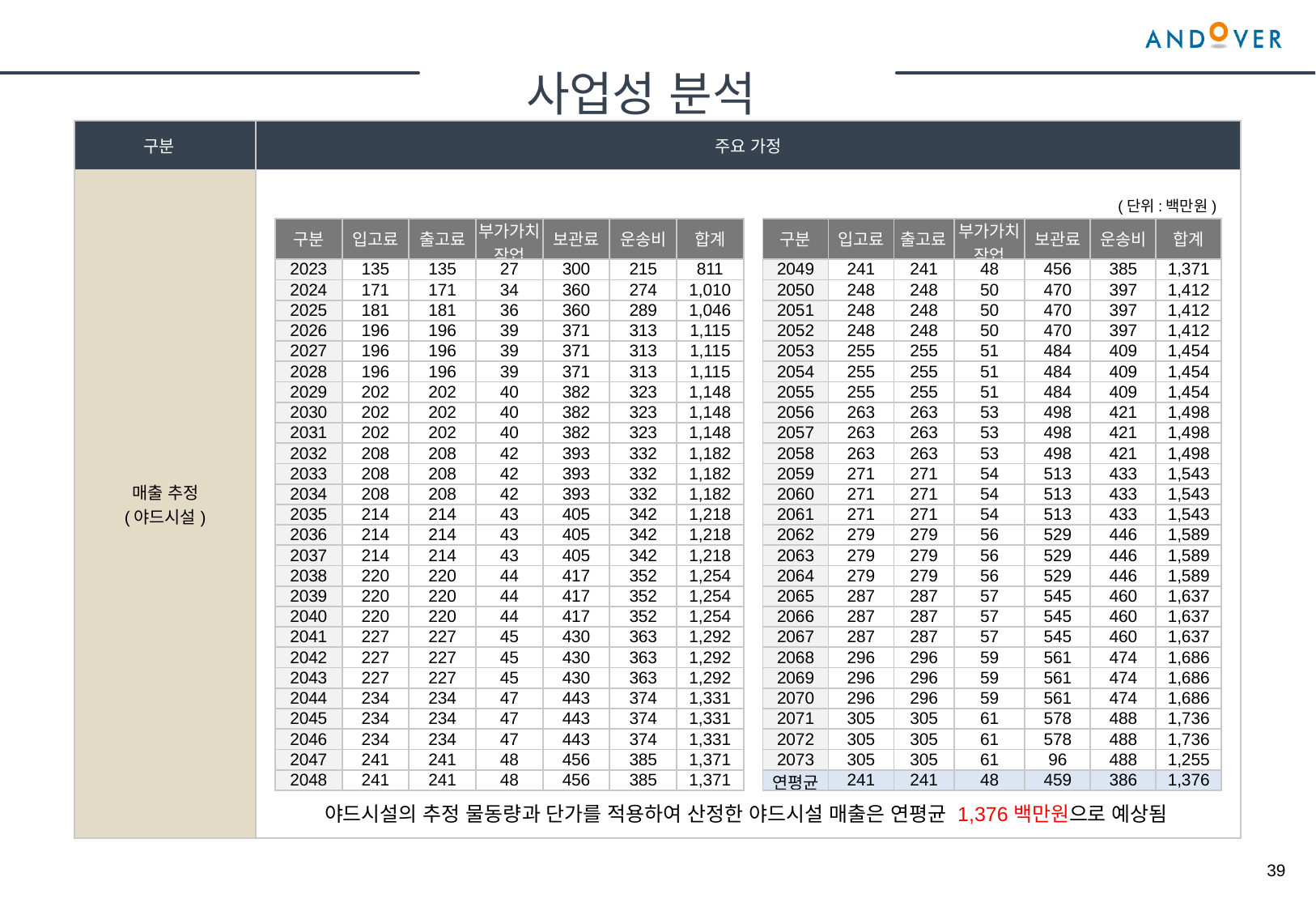

사업성 분석
| 구분 | 주요 가정 |
| --- | --- |
| 매출 추정 (야드시설) |  |
(단위:백만원)
| 구분 | 입고료 | 출고료 | 부가가치 작업 | 보관료 | 운송비 | 합계 |
| --- | --- | --- | --- | --- | --- | --- |
| 2023 | 135 | 135 | 27 | 300 | 215 | 811 |
| 2024 | 171 | 171 | 34 | 360 | 274 | 1,010 |
| 2025 | 181 | 181 | 36 | 360 | 289 | 1,046 |
| 2026 | 196 | 196 | 39 | 371 | 313 | 1,115 |
| 2027 | 196 | 196 | 39 | 371 | 313 | 1,115 |
| 2028 | 196 | 196 | 39 | 371 | 313 | 1,115 |
| 2029 | 202 | 202 | 40 | 382 | 323 | 1,148 |
| 2030 | 202 | 202 | 40 | 382 | 323 | 1,148 |
| 2031 | 202 | 202 | 40 | 382 | 323 | 1,148 |
| 2032 | 208 | 208 | 42 | 393 | 332 | 1,182 |
| 2033 | 208 | 208 | 42 | 393 | 332 | 1,182 |
| 2034 | 208 | 208 | 42 | 393 | 332 | 1,182 |
| 2035 | 214 | 214 | 43 | 405 | 342 | 1,218 |
| 2036 | 214 | 214 | 43 | 405 | 342 | 1,218 |
| 2037 | 214 | 214 | 43 | 405 | 342 | 1,218 |
| 2038 | 220 | 220 | 44 | 417 | 352 | 1,254 |
| 2039 | 220 | 220 | 44 | 417 | 352 | 1,254 |
| 2040 | 220 | 220 | 44 | 417 | 352 | 1,254 |
| 2041 | 227 | 227 | 45 | 430 | 363 | 1,292 |
| 2042 | 227 | 227 | 45 | 430 | 363 | 1,292 |
| 2043 | 227 | 227 | 45 | 430 | 363 | 1,292 |
| 2044 | 234 | 234 | 47 | 443 | 374 | 1,331 |
| 2045 | 234 | 234 | 47 | 443 | 374 | 1,331 |
| 2046 | 234 | 234 | 47 | 443 | 374 | 1,331 |
| 2047 | 241 | 241 | 48 | 456 | 385 | 1,371 |
| 2048 | 241 | 241 | 48 | 456 | 385 | 1,371 |
| 구분 | 입고료 | 출고료 | 부가가치 작업 | 보관료 | 운송비 | 합계 |
| --- | --- | --- | --- | --- | --- | --- |
| 2049 | 241 | 241 | 48 | 456 | 385 | 1,371 |
| 2050 | 248 | 248 | 50 | 470 | 397 | 1,412 |
| 2051 | 248 | 248 | 50 | 470 | 397 | 1,412 |
| 2052 | 248 | 248 | 50 | 470 | 397 | 1,412 |
| 2053 | 255 | 255 | 51 | 484 | 409 | 1,454 |
| 2054 | 255 | 255 | 51 | 484 | 409 | 1,454 |
| 2055 | 255 | 255 | 51 | 484 | 409 | 1,454 |
| 2056 | 263 | 263 | 53 | 498 | 421 | 1,498 |
| 2057 | 263 | 263 | 53 | 498 | 421 | 1,498 |
| 2058 | 263 | 263 | 53 | 498 | 421 | 1,498 |
| 2059 | 271 | 271 | 54 | 513 | 433 | 1,543 |
| 2060 | 271 | 271 | 54 | 513 | 433 | 1,543 |
| 2061 | 271 | 271 | 54 | 513 | 433 | 1,543 |
| 2062 | 279 | 279 | 56 | 529 | 446 | 1,589 |
| 2063 | 279 | 279 | 56 | 529 | 446 | 1,589 |
| 2064 | 279 | 279 | 56 | 529 | 446 | 1,589 |
| 2065 | 287 | 287 | 57 | 545 | 460 | 1,637 |
| 2066 | 287 | 287 | 57 | 545 | 460 | 1,637 |
| 2067 | 287 | 287 | 57 | 545 | 460 | 1,637 |
| 2068 | 296 | 296 | 59 | 561 | 474 | 1,686 |
| 2069 | 296 | 296 | 59 | 561 | 474 | 1,686 |
| 2070 | 296 | 296 | 59 | 561 | 474 | 1,686 |
| 2071 | 305 | 305 | 61 | 578 | 488 | 1,736 |
| 2072 | 305 | 305 | 61 | 578 | 488 | 1,736 |
| 2073 | 305 | 305 | 61 | 96 | 488 | 1,255 |
| 연평균 | 241 | 241 | 48 | 459 | 386 | 1,376 |
야드시설의 추정 물동량과 단가를 적용하여 산정한 야드시설 매출은 연평균 1,376백만원으로 예상됨
39